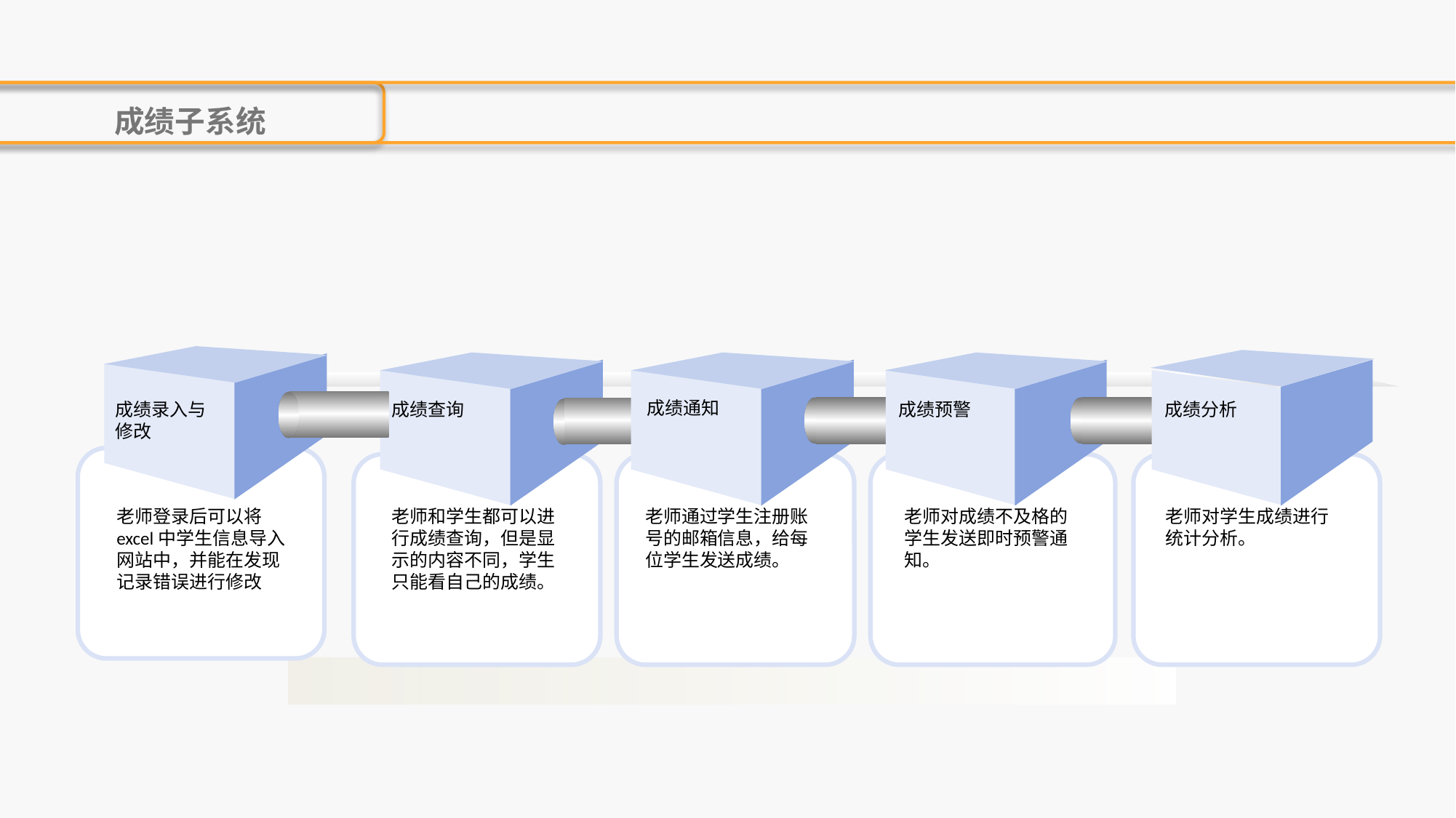

成绩子系统

成绩通知

成绩录入与修改
成绩查询
成绩预警
成绩分析

老师登录后可以将excel中学生信息导入网站中，并能在发现记录错误进行修改
老师和学生都可以进行成绩查询，但是显示的内容不同，学生只能看自己的成绩。
老师通过学生注册账号的邮箱信息，给每位学生发送成绩。
老师对成绩不及格的学生发送即时预警通知。
老师对学生成绩进行统计分析。